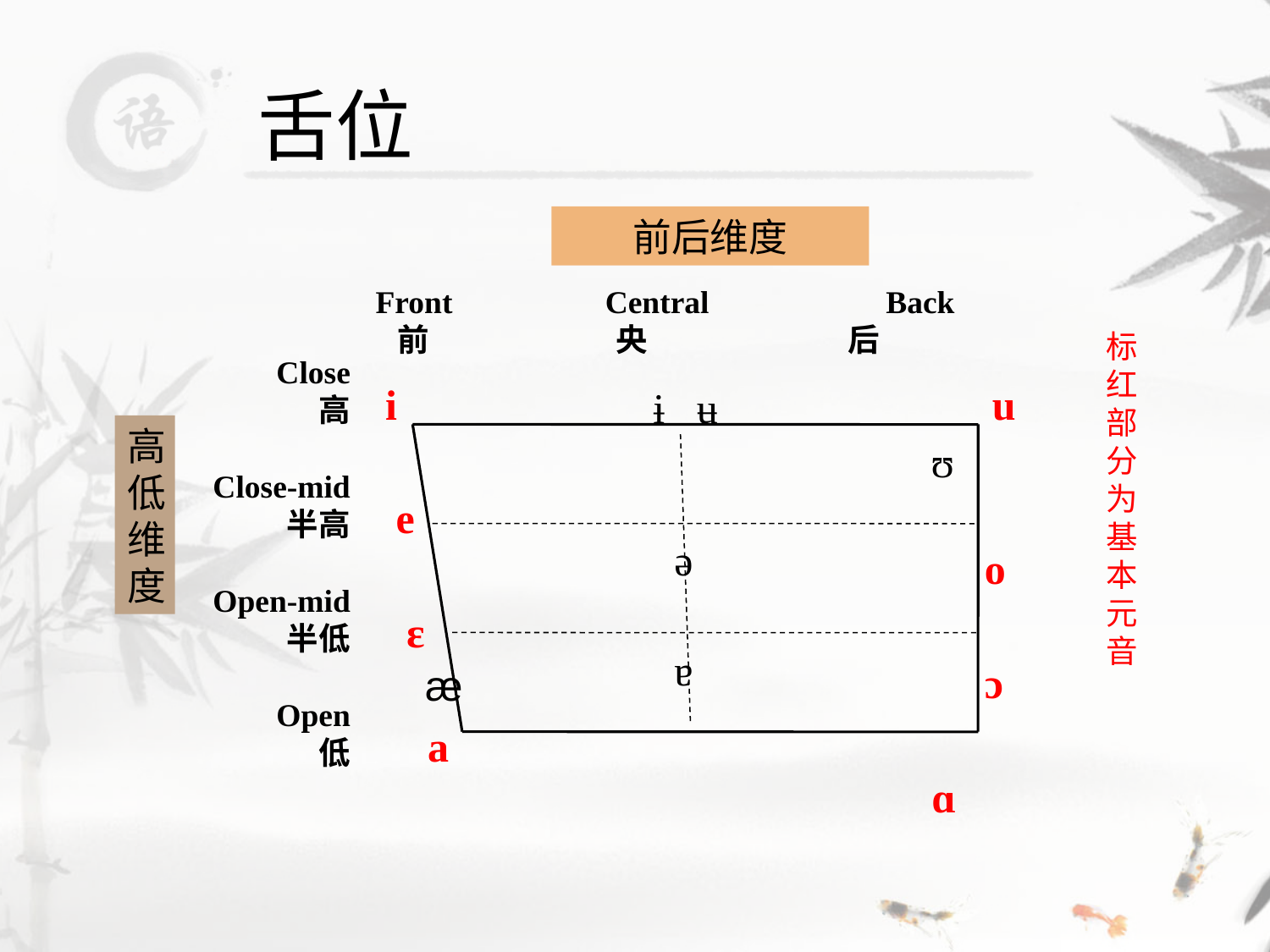

# 舌位
前后维度
Front                   Central                      Back
  前                          央                            后
标红部分为基本元音
Close
高

Close-mid
半高

Open-mid
半低

Open
低
i

 e

  ɛ

    a
      u

      o

      ɔ

 ɑ
ɨ   ʉ

  ə

  ɐ
高低维度
ʊ
æ